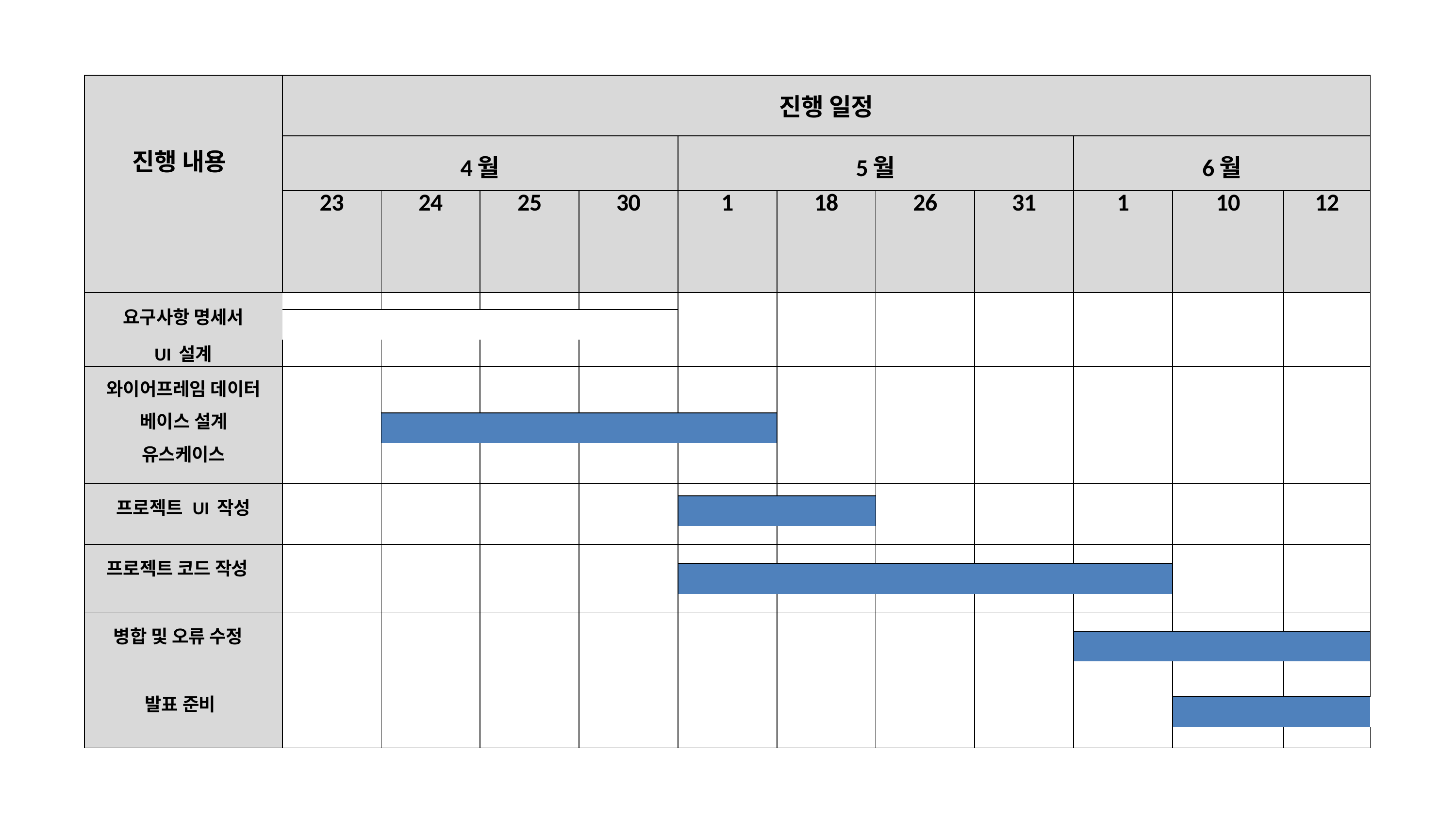

| 진행 내용 | 진행 일정 |  |  |  |  |  |  |  |  |  |  |
| --- | --- | --- | --- | --- | --- | --- | --- | --- | --- | --- | --- |
|  | 4월 |  |  |  | 5월 |  |  |  | 6월 |  |  |
|  | 23 | 24 | 25 | 30 | 1 | 18 | 26 | 31 | 1 | 10 | 12 |
| 요구사항 명세서 UI 설계 |  |  |  |  |  |  |  |  |  |  |  |
|  |  |  |  |  |  |  |  |  |  |  |  |
|  |  |  |  |  |  |  |  |  |  |  |  |
| 와이어프레임 데이터 베이스 설계 유스케이스 |  |  |  |  |  |  |  |  |  |  |  |
|  |  |  |  |  |  |  |  |  |  |  |  |
|  |  |  |  |  |  |  |  |  |  |  |  |
| 프로젝트 UI 작성 |  |  |  |  |  |  |  |  |  |  |  |
|  |  |  |  |  |  |  |  |  |  |  |  |
|  |  |  |  |  |  |  |  |  |  |  |  |
| 프로젝트 코드 작성 |  |  |  |  |  |  |  |  |  |  |  |
|  |  |  |  |  |  |  |  |  |  |  |  |
|  |  |  |  |  |  |  |  |  |  |  |  |
| 병합 및 오류 수정 |  |  |  |  |  |  |  |  |  |  |  |
|  |  |  |  |  |  |  |  |  |  |  |  |
|  |  |  |  |  |  |  |  |  |  |  |  |
| 발표 준비 |  |  |  |  |  |  |  |  |  |  |  |
|  |  |  |  |  |  |  |  |  |  |  |  |
|  |  |  |  |  |  |  |  |  |  |  |  |